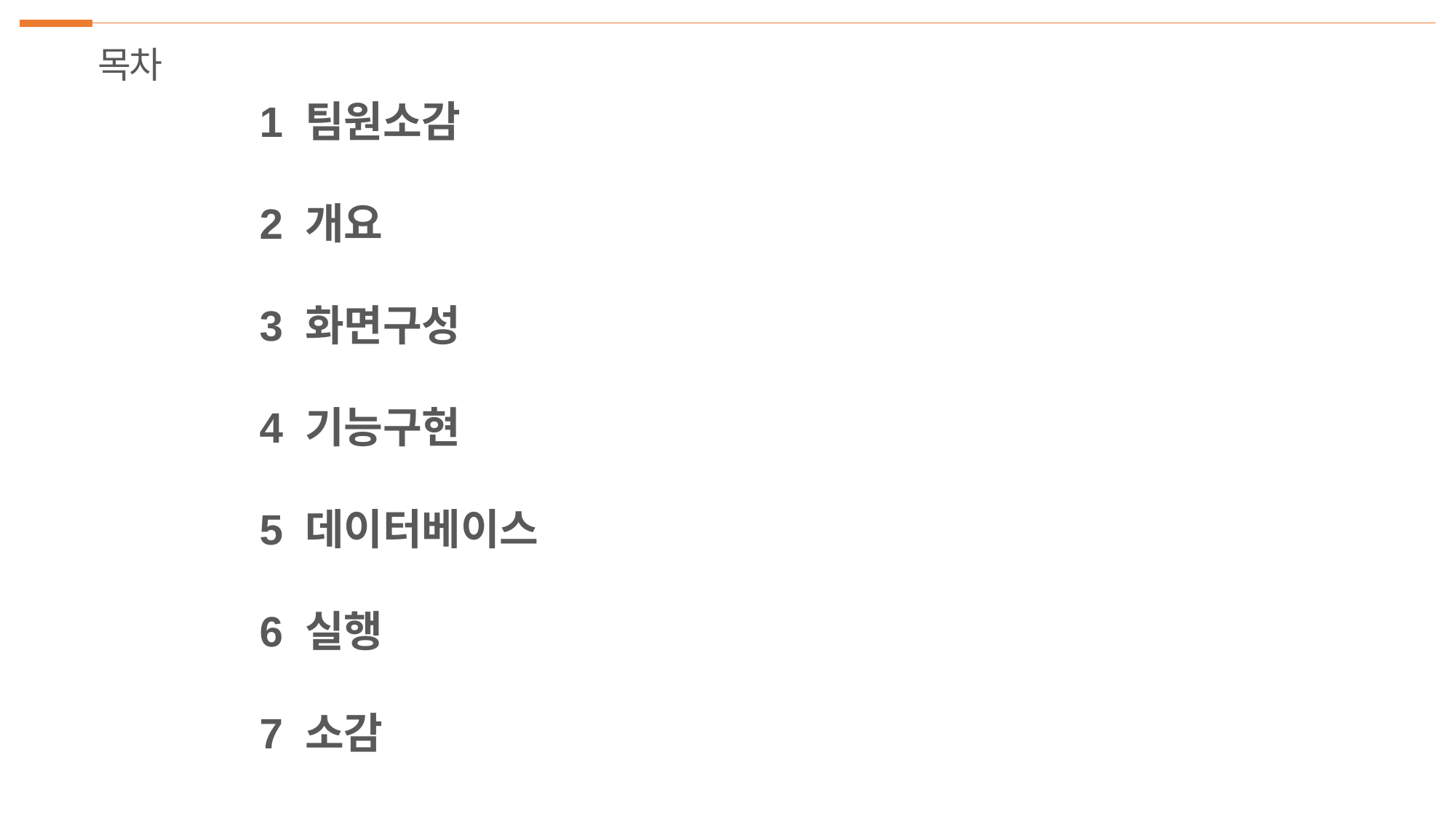

목차
1 팀원소감

2 개요

3 화면구성

4 기능구현

5 데이터베이스

6 실행

7 소감